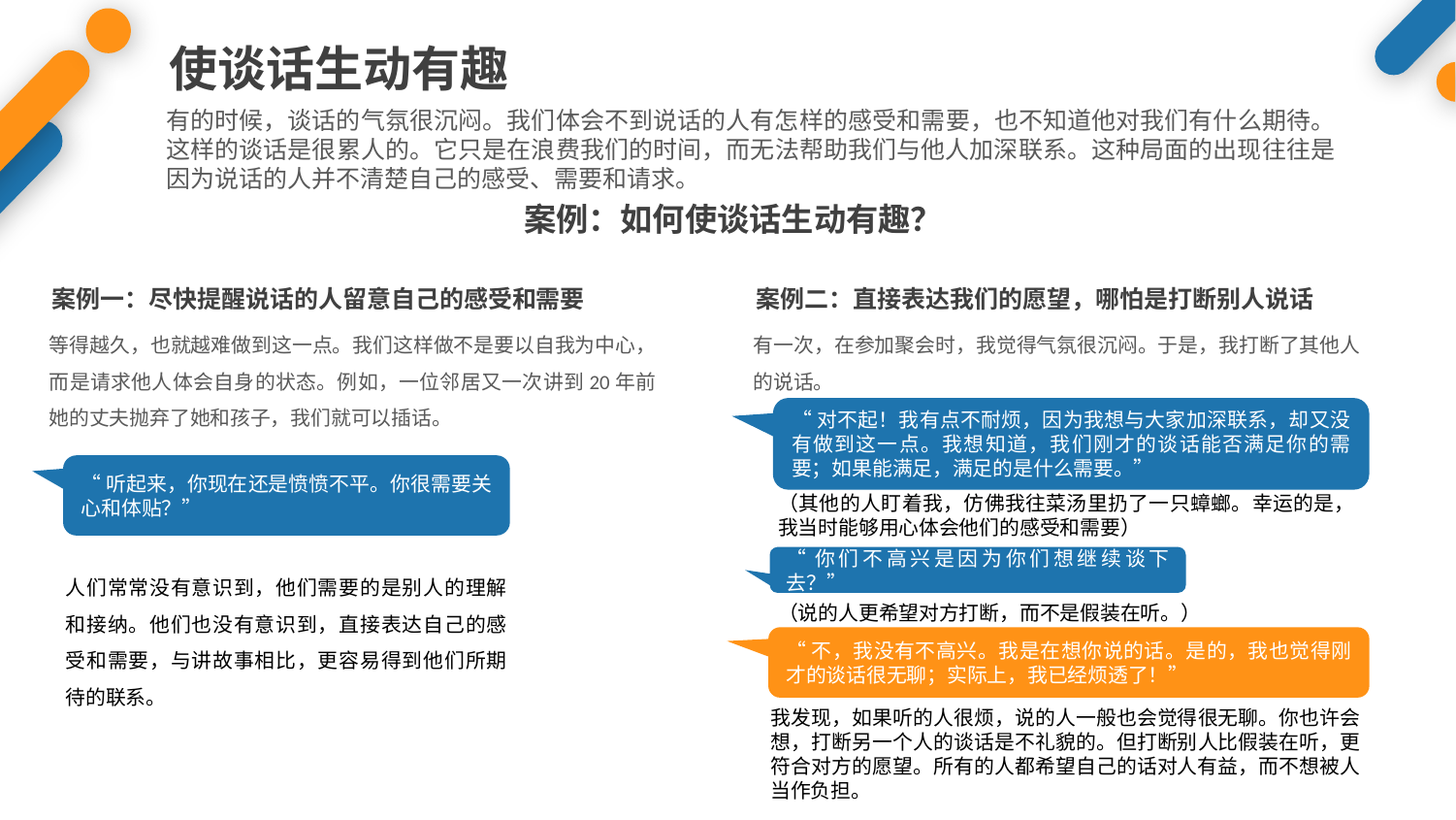

使谈话生动有趣
有的时候，谈话的气氛很沉闷。我们体会不到说话的人有怎样的感受和需要，也不知道他对我们有什么期待。这样的谈话是很累人的。它只是在浪费我们的时间，而无法帮助我们与他人加深联系。这种局面的出现往往是因为说话的人并不清楚自己的感受、需要和请求。
案例：如何使谈话生动有趣？
案例一：尽快提醒说话的人留意自己的感受和需要
案例二：直接表达我们的愿望，哪怕是打断别人说话
等得越久，也就越难做到这一点。我们这样做不是要以自我为中心，而是请求他人体会自身的状态。例如，一位邻居又一次讲到20年前她的丈夫抛弃了她和孩子，我们就可以插话。
有一次，在参加聚会时，我觉得气氛很沉闷。于是，我打断了其他人的说话。
“对不起！我有点不耐烦，因为我想与大家加深联系，却又没有做到这一点。我想知道，我们刚才的谈话能否满足你的需要；如果能满足，满足的是什么需要。”
“听起来，你现在还是愤愤不平。你很需要关心和体贴？”
（其他的人盯着我，仿佛我往菜汤里扔了一只蟑螂。幸运的是，我当时能够用心体会他们的感受和需要）
“你们不高兴是因为你们想继续谈下去？”
人们常常没有意识到，他们需要的是别人的理解和接纳。他们也没有意识到，直接表达自己的感受和需要，与讲故事相比，更容易得到他们所期待的联系。
（说的人更希望对方打断，而不是假装在听。）
“不，我没有不高兴。我是在想你说的话。是的，我也觉得刚才的谈话很无聊；实际上，我已经烦透了！”
我发现，如果听的人很烦，说的人一般也会觉得很无聊。你也许会想，打断另一个人的谈话是不礼貌的。但打断别人比假装在听，更符合对方的愿望。所有的人都希望自己的话对人有益，而不想被人当作负担。